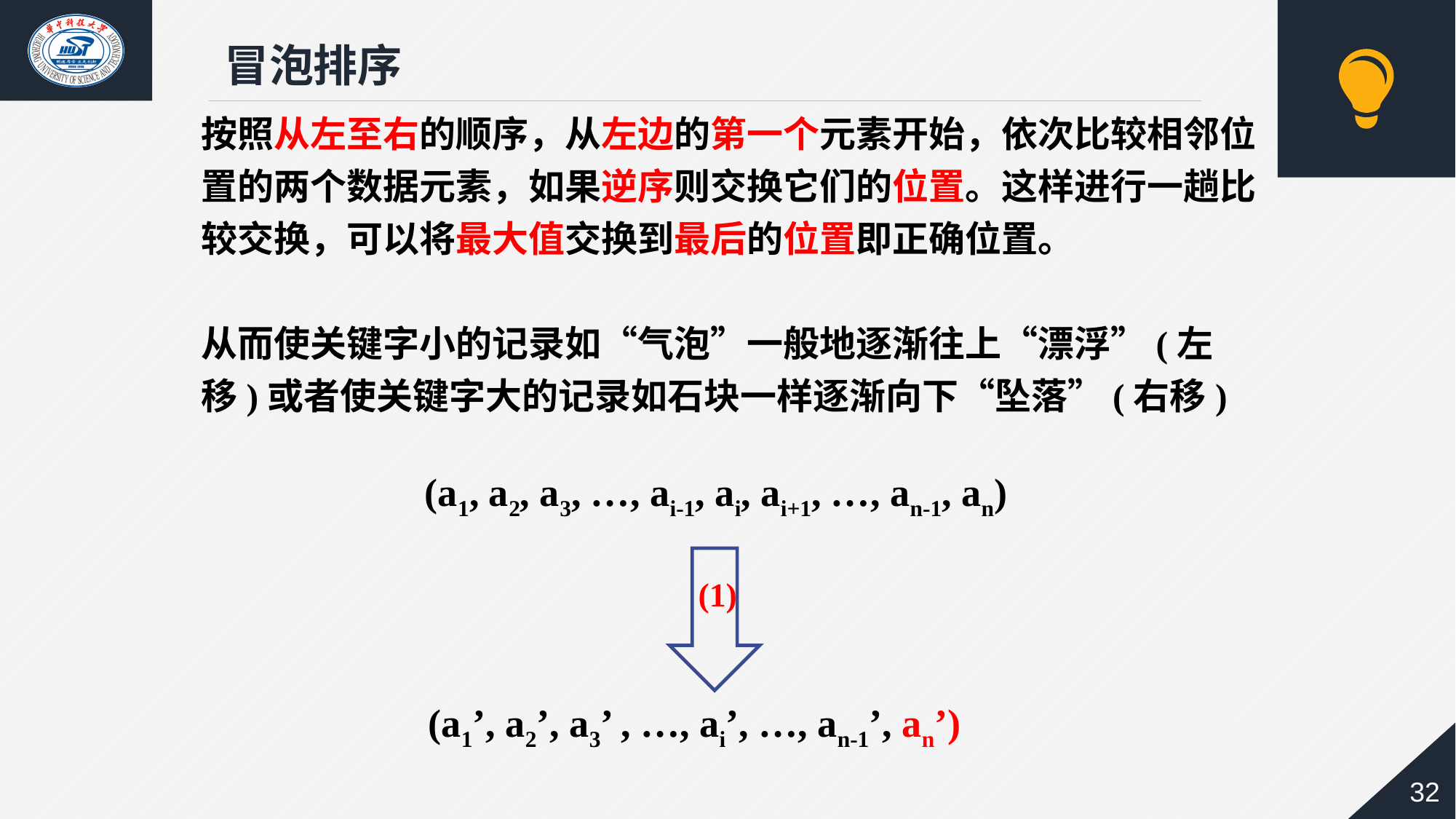

冒泡排序

按照从左至右的顺序，从左边的第一个元素开始，依次比较相邻位置的两个数据元素，如果逆序则交换它们的位置。这样进行一趟比较交换，可以将最大值交换到最后的位置即正确位置。

从而使关键字小的记录如“气泡”一般地逐渐往上“漂浮”(左移)或者使关键字大的记录如石块一样逐渐向下“坠落”(右移)
(a1, a2, a3, …, ai-1, ai, ai+1, …, an-1, an)

(1)
(a1’, a2’, a3’ , …, ai’, …, an-1’, an’)